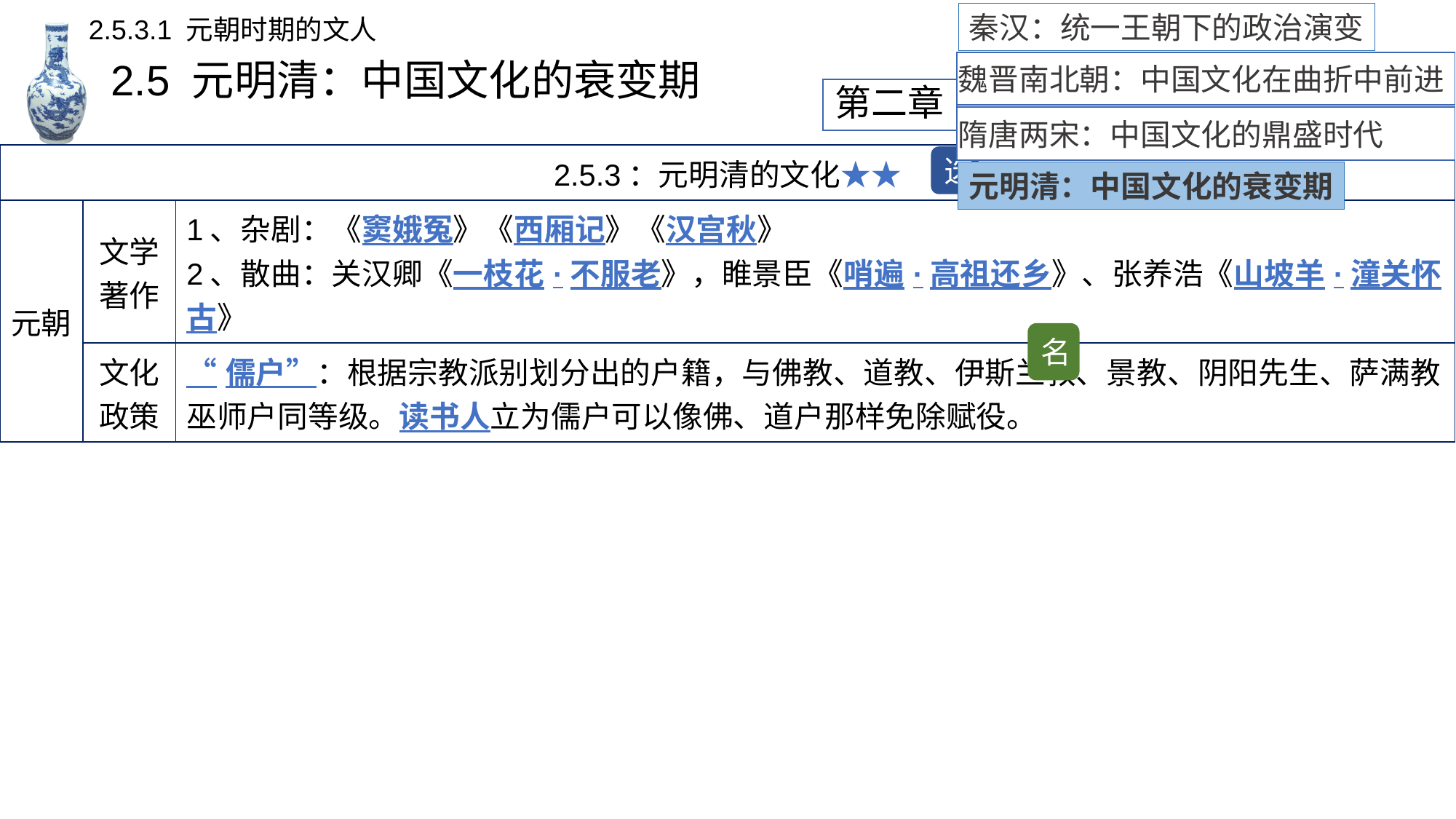

秦汉：统一王朝下的政治演变
2.5.3.1 元朝时期的文人
# 2.5 元明清：中国文化的衰变期
魏晋南北朝：中国文化在曲折中前进
第二章
隋唐两宋：中国文化的鼎盛时代
问题三：文化政策

| 2.5.3：元明清的文化★★ |  |  |
| --- | --- | --- |
| 元朝 | 文学著作 | 1、杂剧：《窦娥冤》《西厢记》《汉宫秋》 2、散曲：关汉卿《一枝花·不服老》，睢景臣《哨遍·高祖还乡》、张养浩《山坡羊·潼关怀古》 |
|  | 文化政策 | “儒户”：根据宗教派别划分出的户籍，与佛教、道教、伊斯兰教、景教、阴阳先生、萨满教巫师户同等级。读书人立为儒户可以像佛、道户那样免除赋役。 |
选
元明清：中国文化的衰变期
名
85